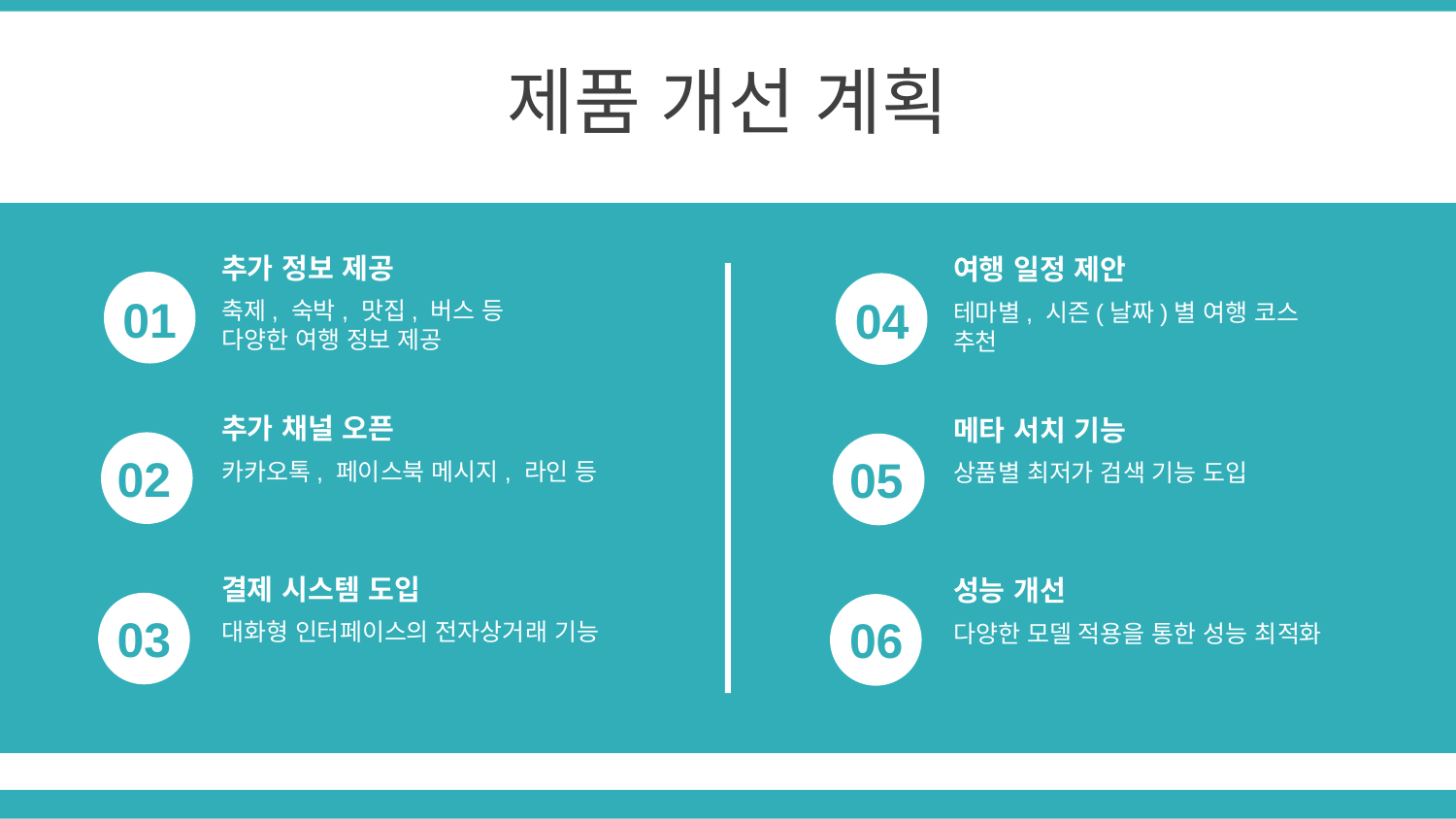

제품 개선 계획

추가 정보 제공
축제, 숙박, 맛집, 버스 등
다양한 여행 정보 제공
여행 일정 제안
테마별, 시즌(날짜)별 여행 코스 추천

01
04
추가 채널 오픈
카카오톡, 페이스북 메시지, 라인 등
메타 서치 기능
상품별 최저가 검색 기능 도입

02
05
결제 시스템 도입
대화형 인터페이스의 전자상거래 기능
성능 개선
다양한 모델 적용을 통한 성능 최적화

03
06